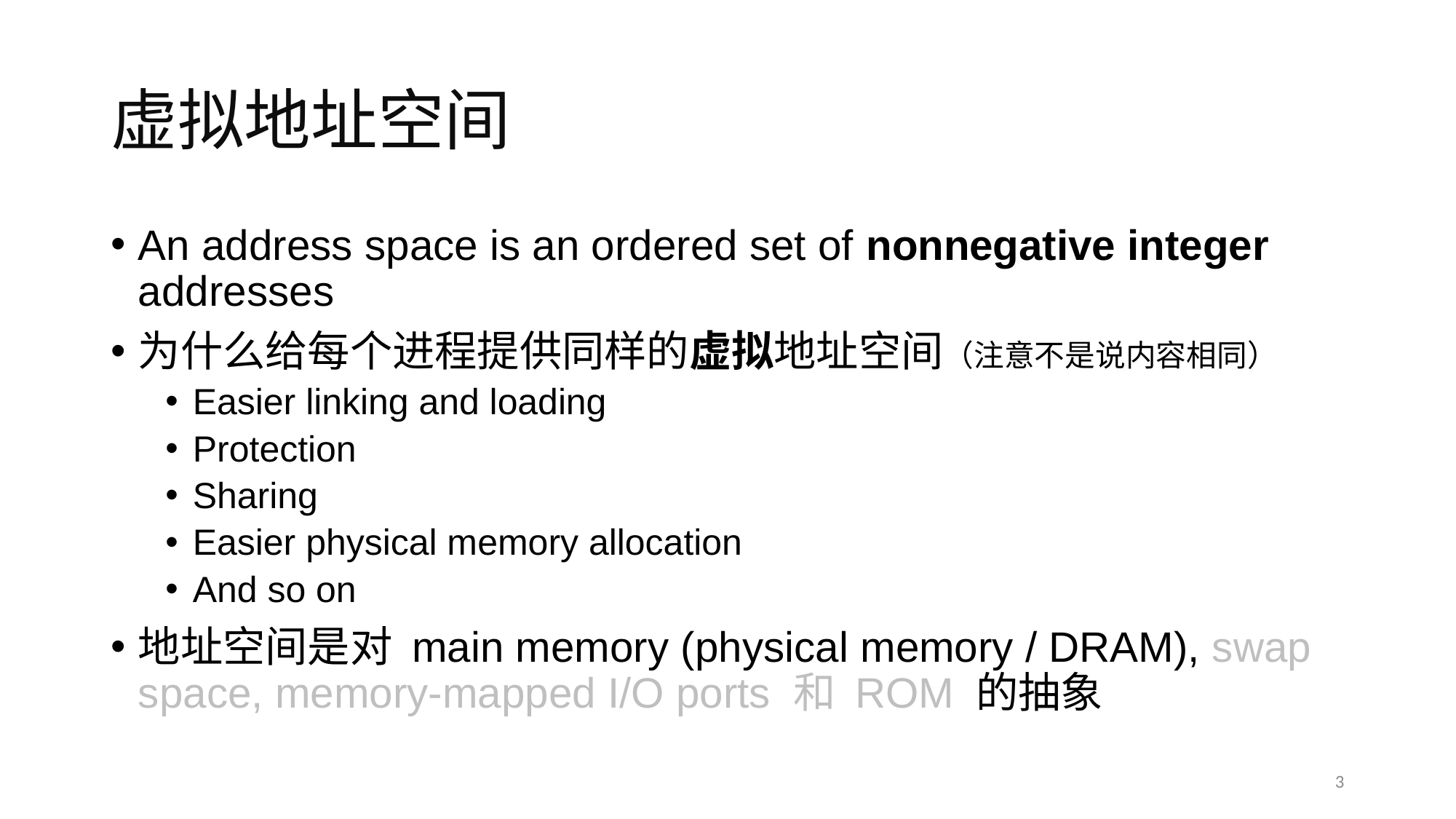

# 虚拟地址空间
An address space is an ordered set of nonnegative integer addresses
为什么给每个进程提供同样的虚拟地址空间（注意不是说内容相同）
Easier linking and loading
Protection
Sharing
Easier physical memory allocation
And so on
地址空间是对 main memory (physical memory / DRAM), swap space, memory-mapped I/O ports 和 ROM 的抽象
3